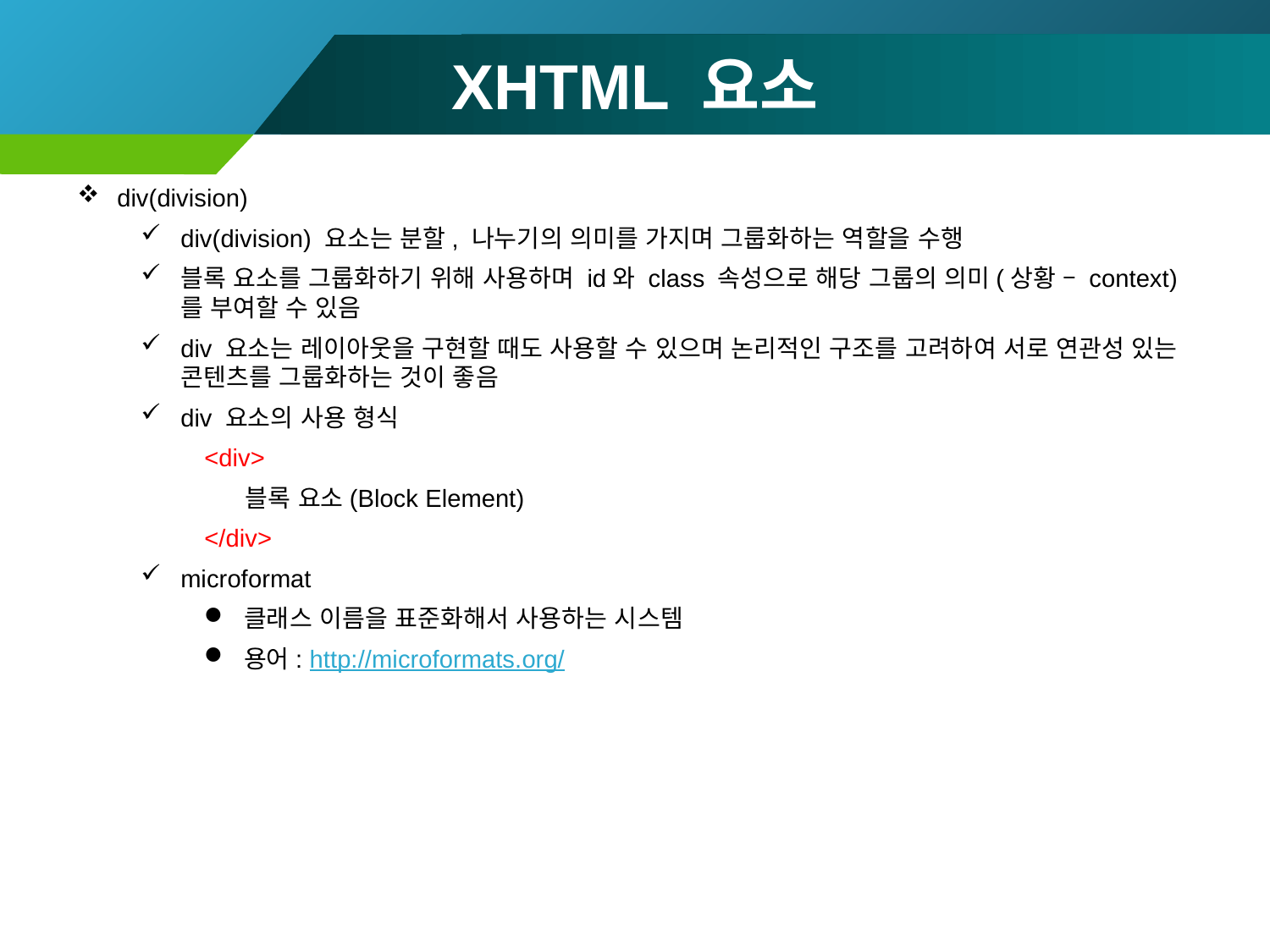

# XHTML 요소
div(division)
div(division) 요소는 분할, 나누기의 의미를 가지며 그룹화하는 역할을 수행
블록 요소를 그룹화하기 위해 사용하며 id와 class 속성으로 해당 그룹의 의미(상황 – context)를 부여할 수 있음
div 요소는 레이아웃을 구현할 때도 사용할 수 있으며 논리적인 구조를 고려하여 서로 연관성 있는 콘텐츠를 그룹화하는 것이 좋음
div 요소의 사용 형식
<div>
     블록 요소(Block Element)
</div>
microformat
클래스 이름을 표준화해서 사용하는 시스템
용어: http://microformats.org/
129